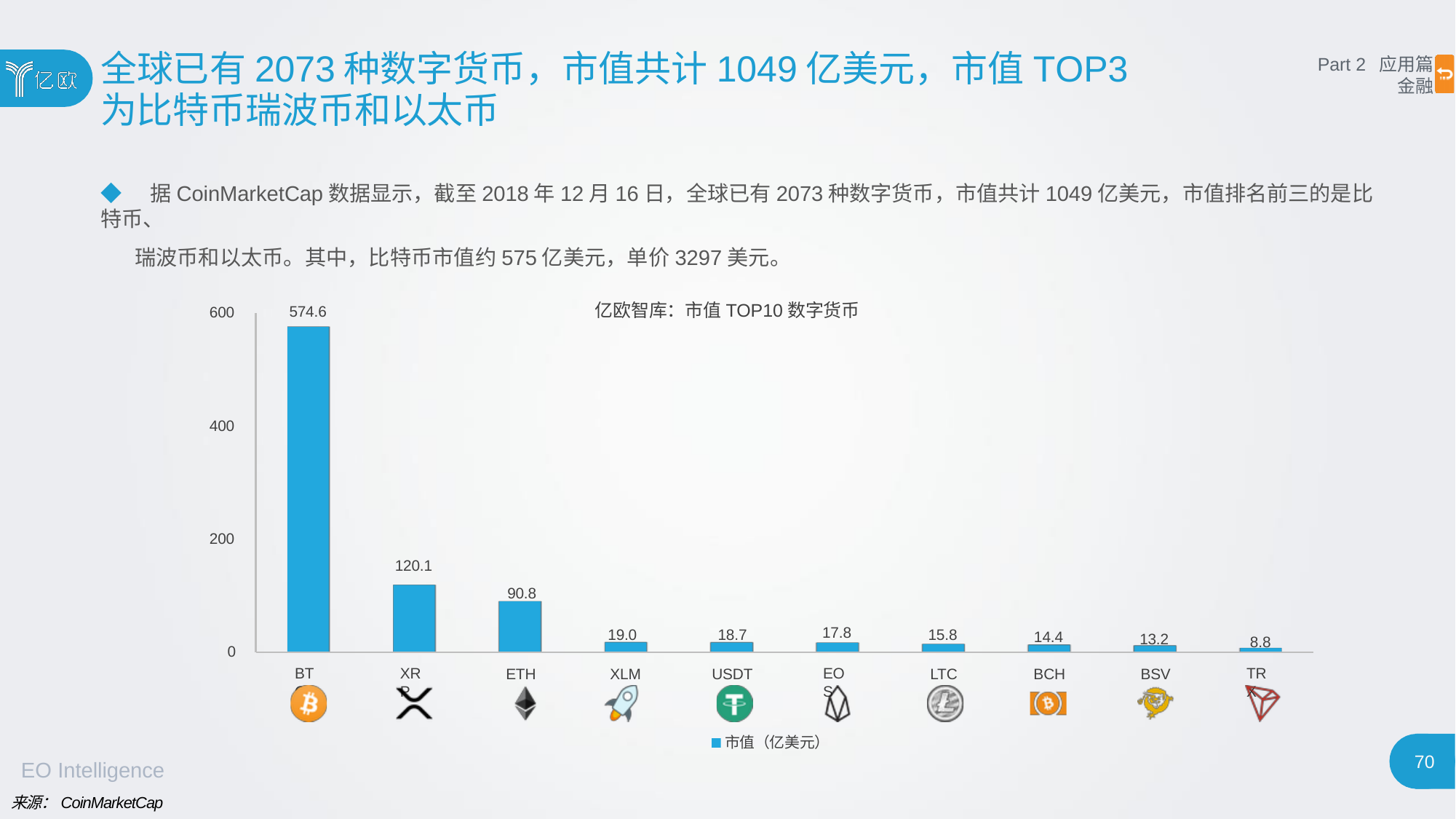

# 全球已有2073种数字货币，市值共计1049亿美元，市值TOP3
为比特币瑞波币和以太币
Part 2 应用篇
金融

◆ 据CoinMarketCap数据显示，截至2018年12月16日，全球已有2073种数字货币，市值共计1049亿美元，市值排名前三的是比特币、
瑞波币和以太币。其中，比特币市值约575亿美元，单价3297美元。

亿欧智库：市值TOP10数字货币
574.6
600

400
200
120.1
90.8
17.8
15.8
19.0
18.7
14.4
13.2
8.8
0

BTC
XRP
ETH
XLM
USDT
EOS
LTC
BCH
BSV
TRX

市值（亿美元）

70
EO Intelligence
来源：CoinMarketCap